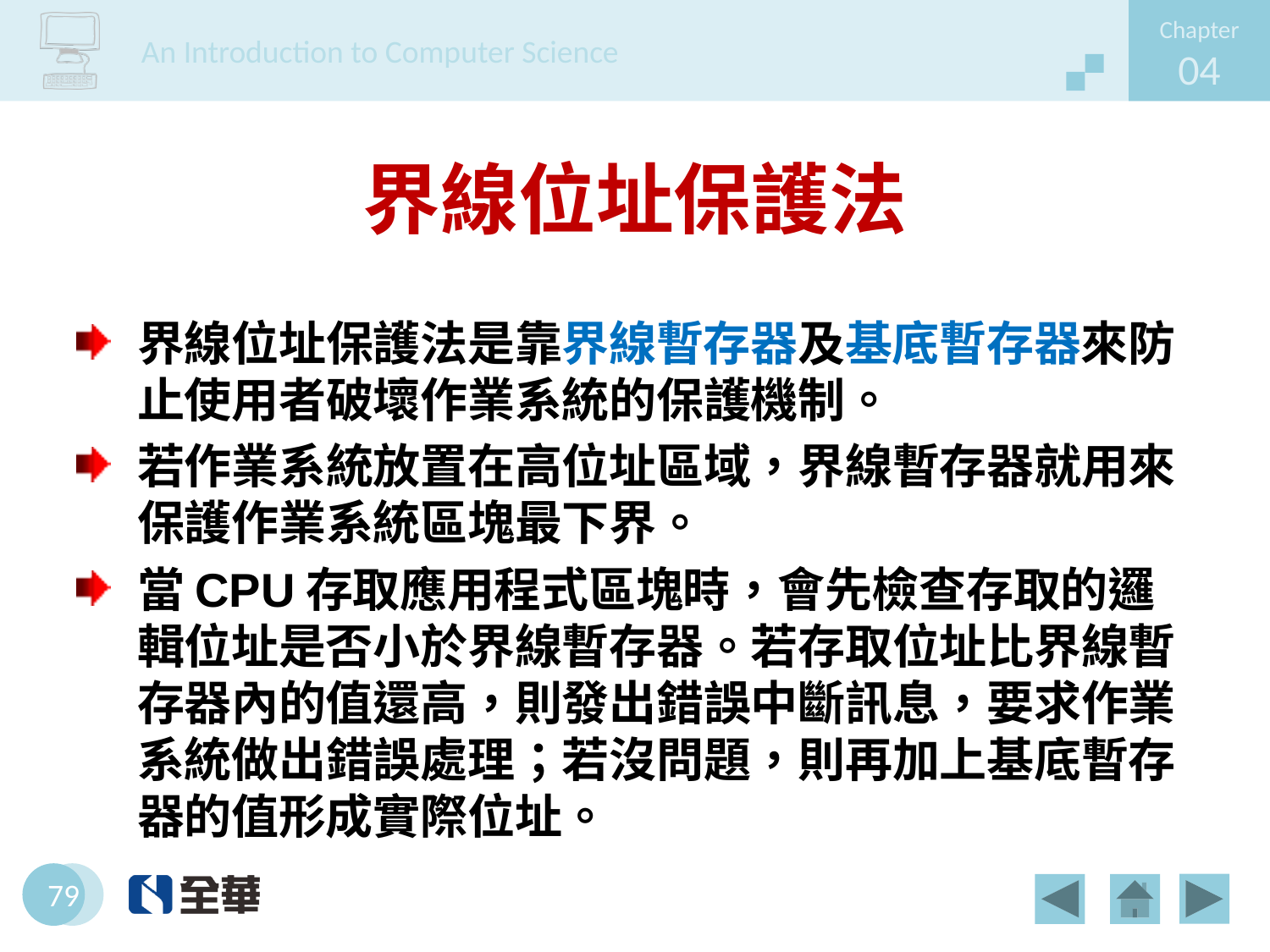

# 界線位址保護法
界線位址保護法是靠界線暫存器及基底暫存器來防止使用者破壞作業系統的保護機制。
若作業系統放置在高位址區域，界線暫存器就用來保護作業系統區塊最下界。
當CPU存取應用程式區塊時，會先檢查存取的邏輯位址是否小於界線暫存器。若存取位址比界線暫存器內的值還高，則發出錯誤中斷訊息，要求作業系統做出錯誤處理；若沒問題，則再加上基底暫存器的值形成實際位址。